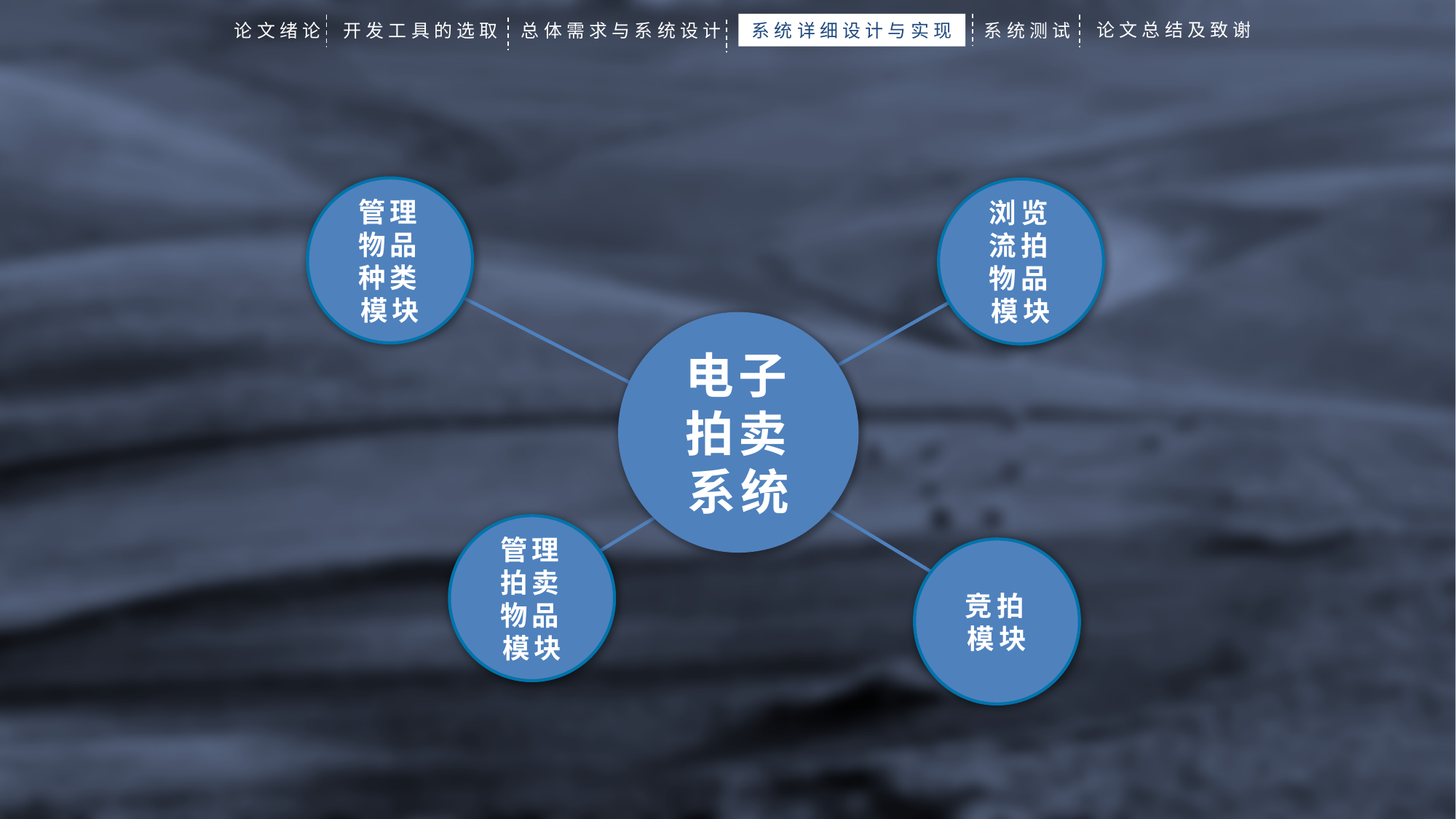

论文总结及致谢
系统详细设计与实现
系统测试
总体需求与系统设计
论文绪论
开发工具的选取
管理物品种类模块
浏览流拍物品模块
电子拍卖系统
管理拍卖物品模块
竞拍模块